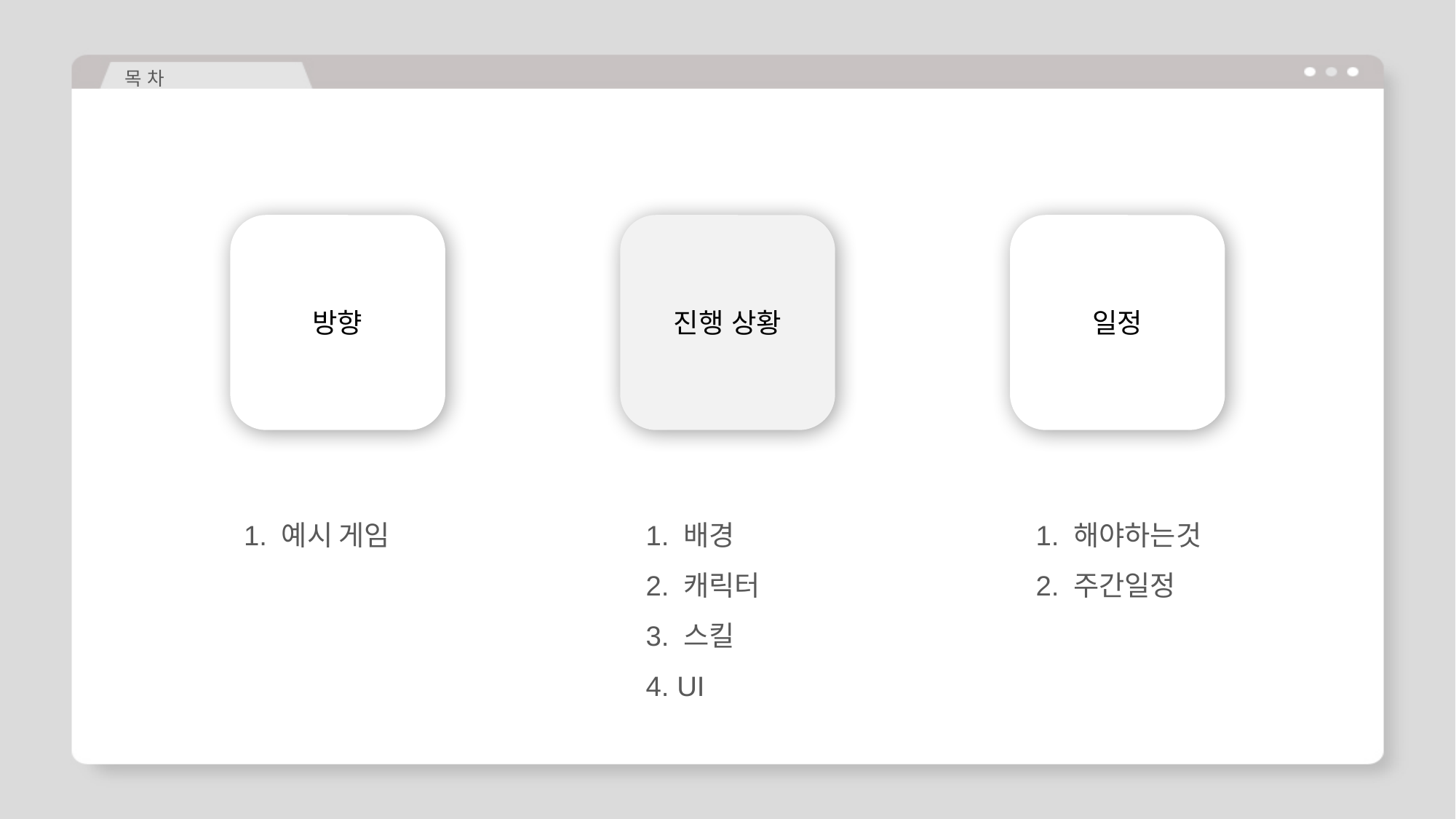

목 차
방향
진행 상황
일정
1. 예시 게임
1. 배경
2. 캐릭터
3. 스킬
4. UI
1. 해야하는것
2. 주간일정